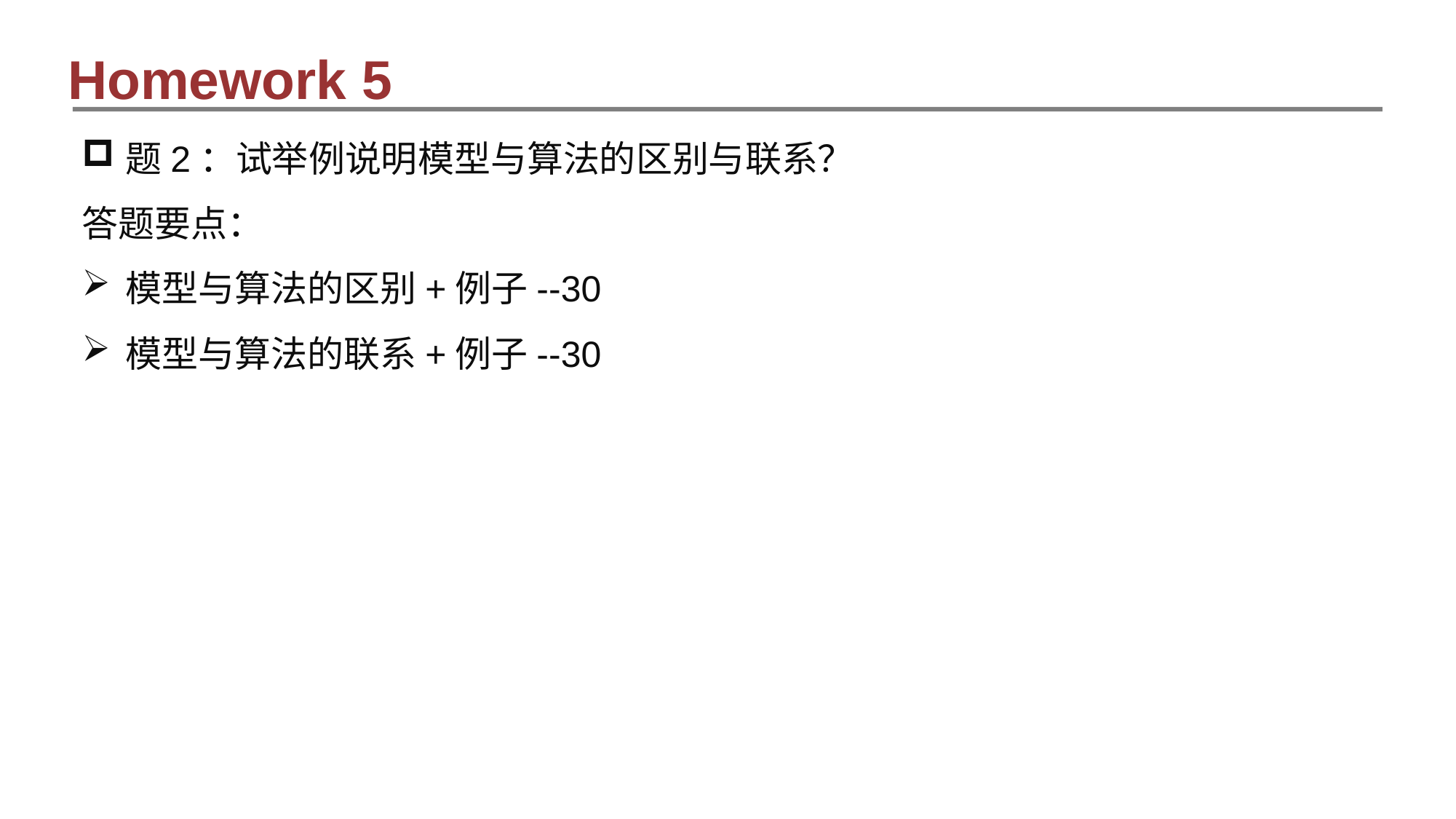

Homework 5
题2：试举例说明模型与算法的区别与联系？
答题要点：
模型与算法的区别+例子--30
模型与算法的联系+例子--30